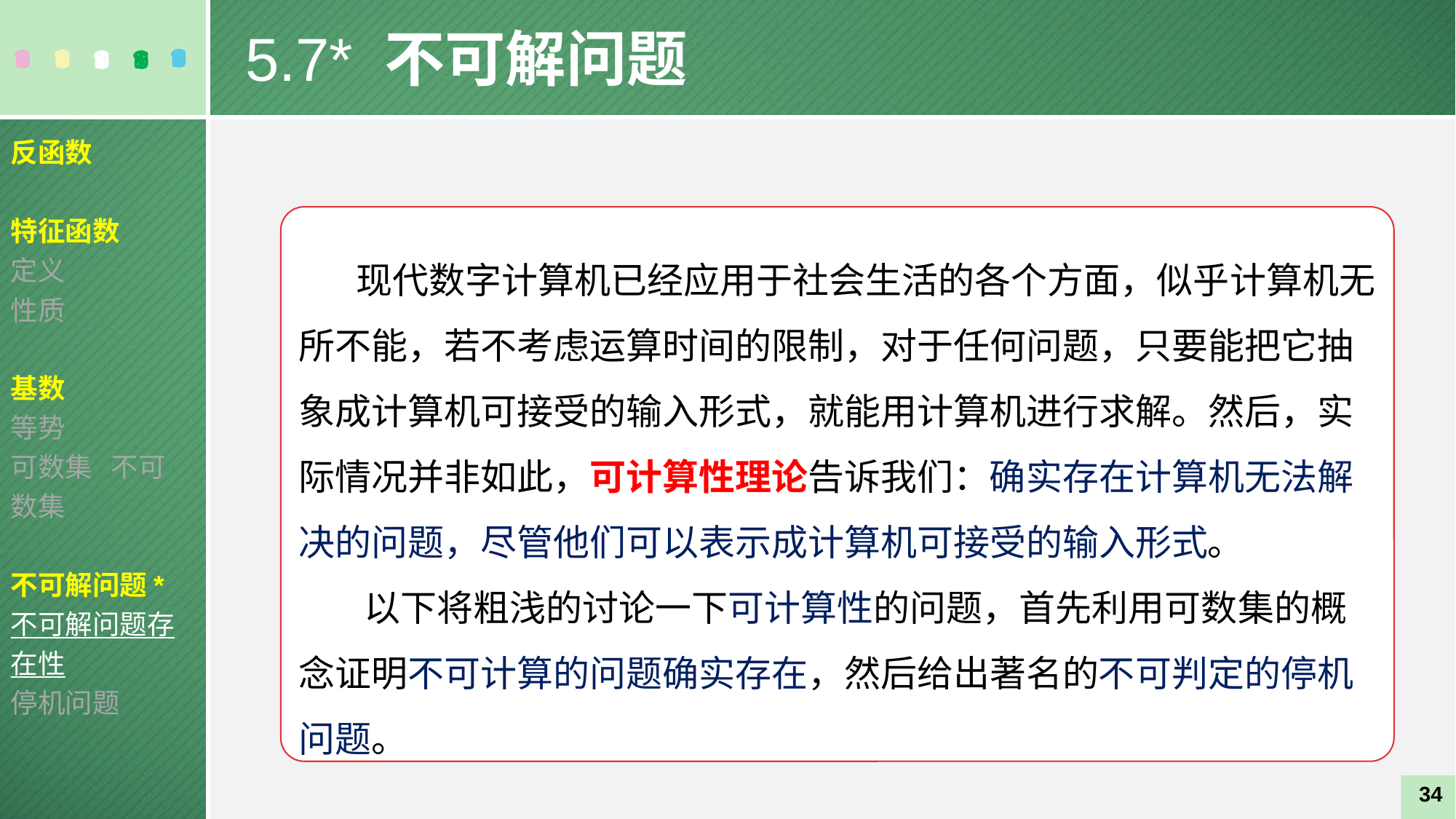

5.7* 不可解问题

反函数

特征函数
定义
性质

基数
等势
可数集   不可数集

不可解问题*
不可解问题存在性
停机问题

      现代数字计算机已经应用于社会生活的各个方面，似乎计算机无所不能，若不考虑运算时间的限制，对于任何问题，只要能把它抽象成计算机可接受的输入形式，就能用计算机进行求解。然后，实际情况并非如此，可计算性理论告诉我们：确实存在计算机无法解决的问题，尽管他们可以表示成计算机可接受的输入形式。
       以下将粗浅的讨论一下可计算性的问题，首先利用可数集的概念证明不可计算的问题确实存在，然后给出著名的不可判定的停机问题。
34